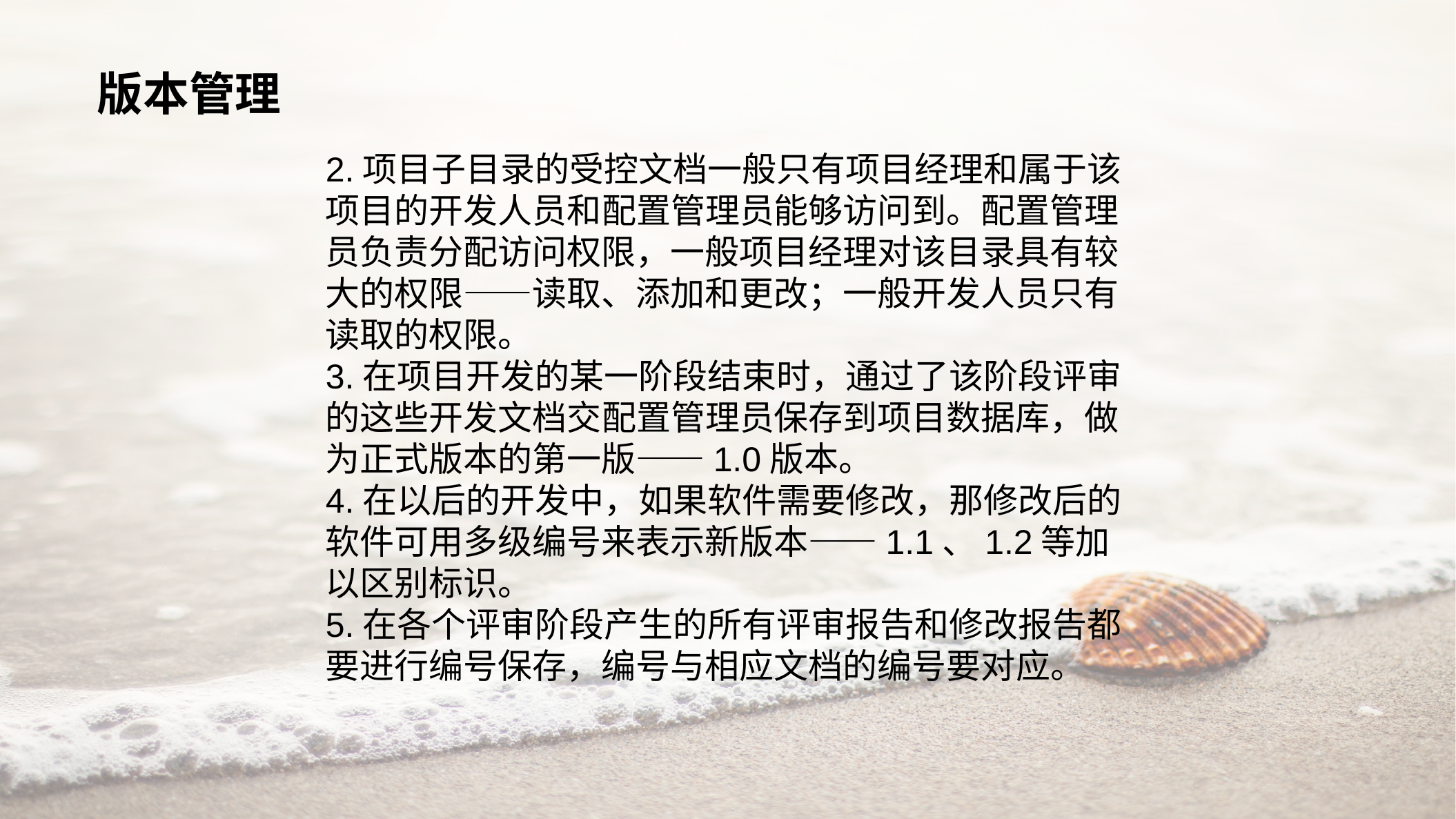

版本管理

2.项目子目录的受控文档一般只有项目经理和属于该项目的开发人员和配置管理员能够访问到。配置管理员负责分配访问权限，一般项目经理对该目录具有较大的权限——读取、添加和更改；一般开发人员只有读取的权限。
3.在项目开发的某一阶段结束时，通过了该阶段评审的这些开发文档交配置管理员保存到项目数据库，做为正式版本的第一版——1.0版本。
4.在以后的开发中，如果软件需要修改，那修改后的软件可用多级编号来表示新版本——1.1、1.2等加以区别标识。
5.在各个评审阶段产生的所有评审报告和修改报告都要进行编号保存，编号与相应文档的编号要对应。